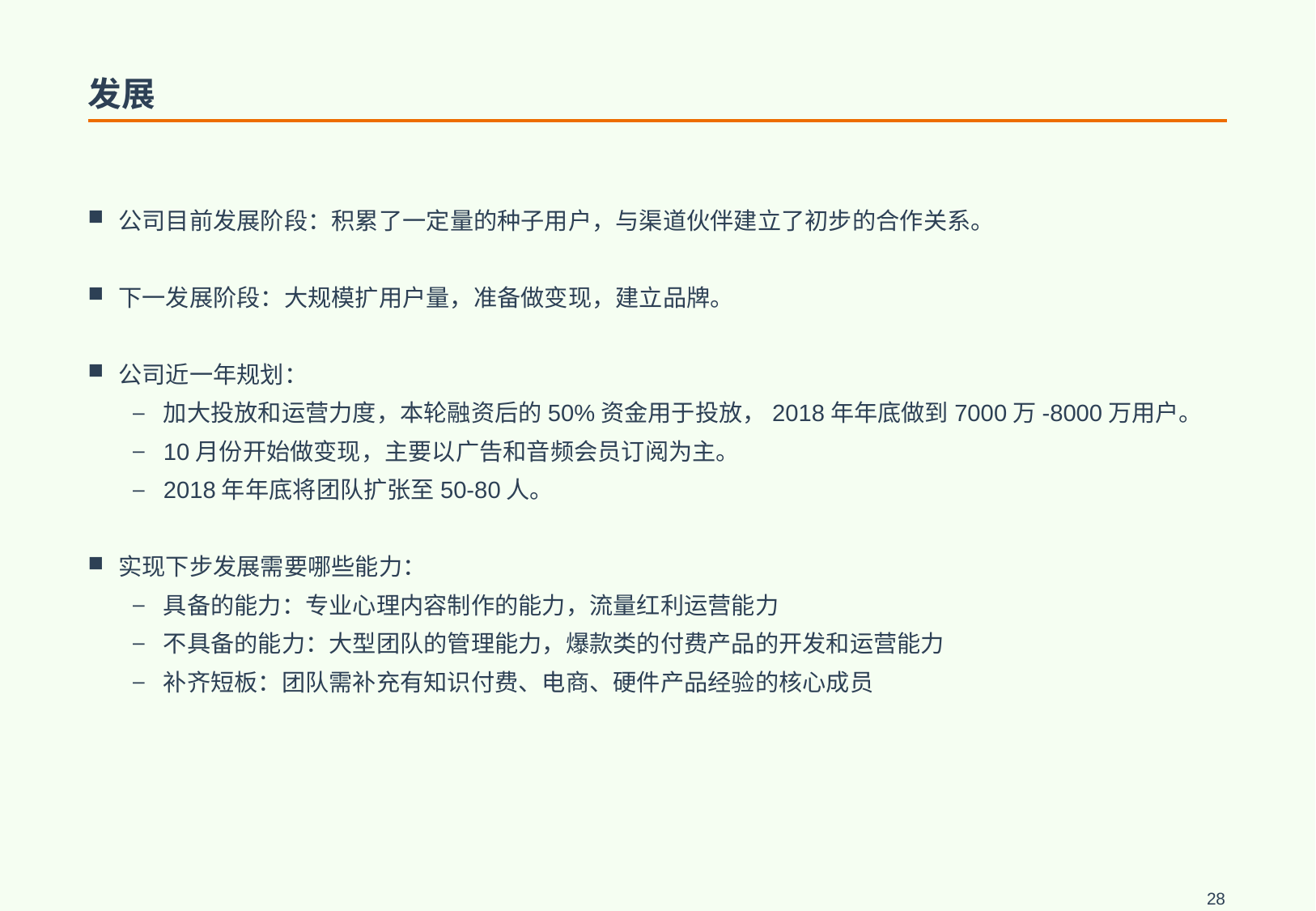

# 发展

公司目前发展阶段：积累了一定量的种子用户，与渠道伙伴建立了初步的合作关系。

下一发展阶段：大规模扩用户量，准备做变现，建立品牌。

公司近一年规划：
加大投放和运营力度，本轮融资后的50%资金用于投放，2018年年底做到7000万-8000万用户。
10月份开始做变现，主要以广告和音频会员订阅为主。
2018年年底将团队扩张至50-80人。

实现下步发展需要哪些能力：
具备的能力：专业心理内容制作的能力，流量红利运营能力
不具备的能力：大型团队的管理能力，爆款类的付费产品的开发和运营能力
补齐短板：团队需补充有知识付费、电商、硬件产品经验的核心成员